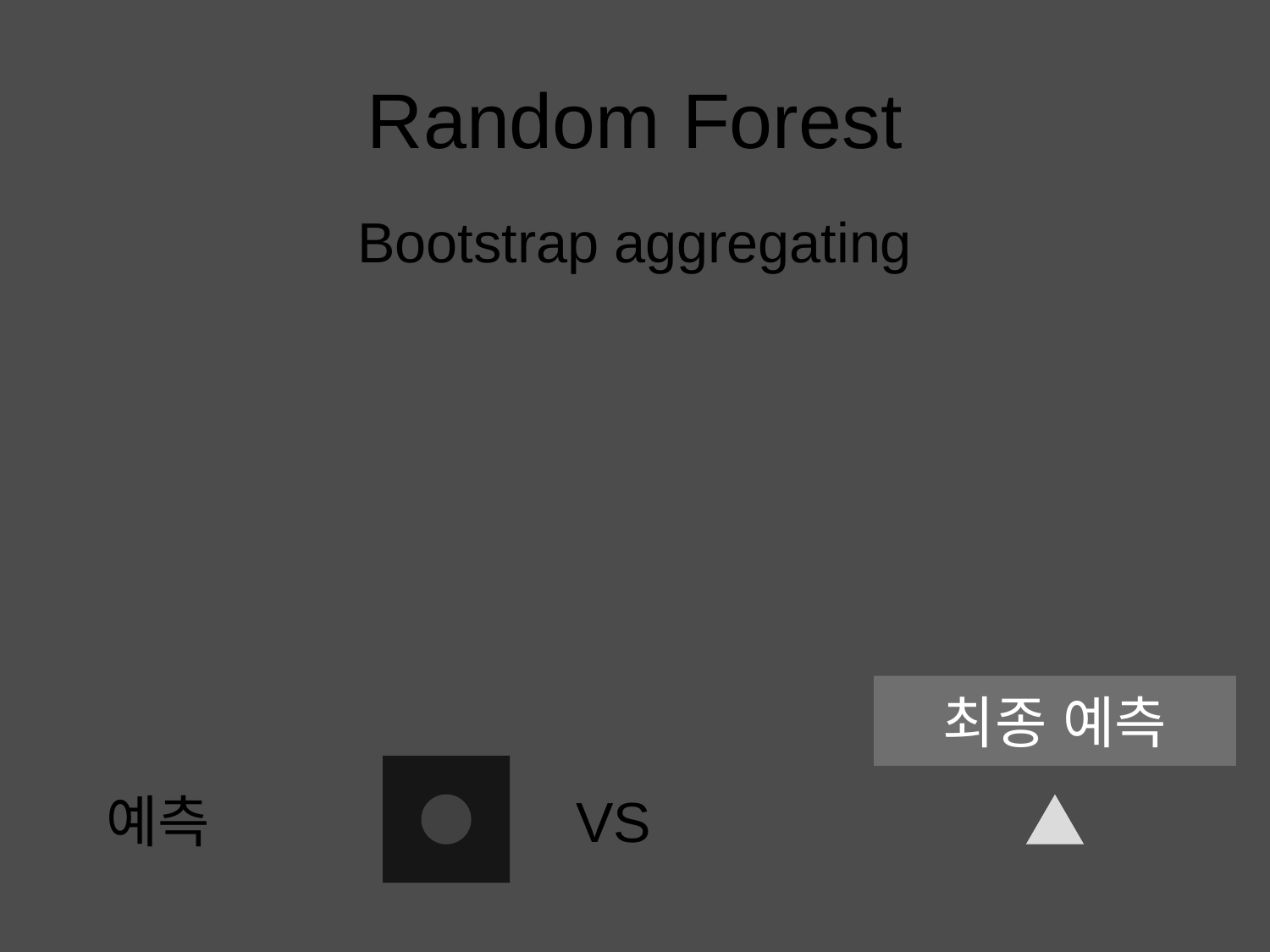

# Random Forest
Bootstrap aggregating
최종 예측
예측
VS